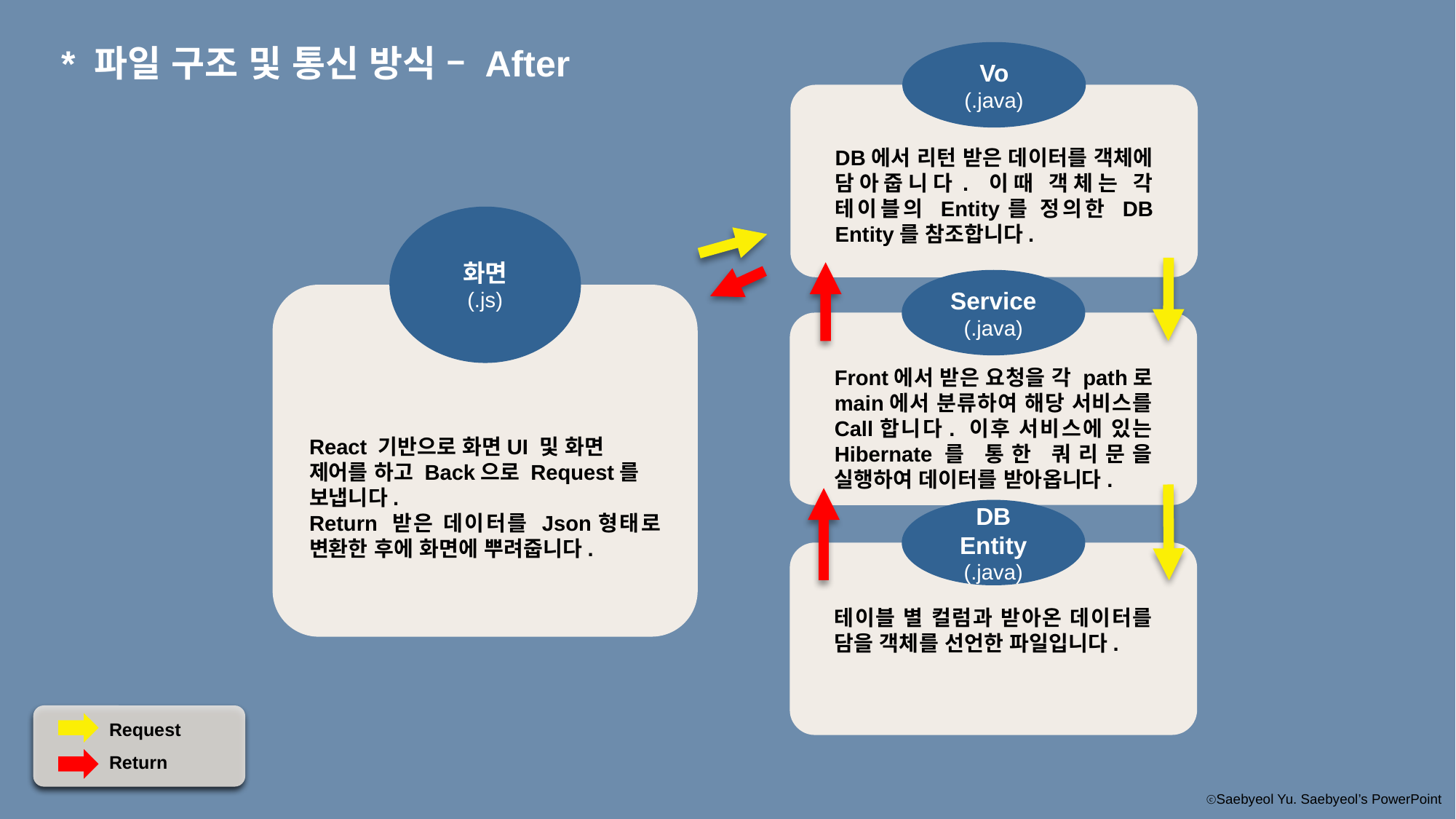

* 파일 구조 및 통신 방식 – After
Vo
(.java)

DB에서 리턴 받은 데이터를 객체에 담아줍니다. 이때 객체는 각 테이블의 Entity를 정의한 DB Entity를 참조합니다.
화면
(.js)

React 기반으로 화면UI 및 화면 제어를 하고 Back으로 Request를 보냅니다.
Return 받은 데이터를 Json형태로 변환한 후에 화면에 뿌려줍니다.
Service
(.java)

Front에서 받은 요청을 각 path로 main에서 분류하여 해당 서비스를 Call합니다. 이후 서비스에 있는 Hibernate를 통한 쿼리문을 실행하여 데이터를 받아옵니다.
DB Entity
(.java)

테이블 별 컬럼과 받아온 데이터를 담을 객체를 선언한 파일입니다.

Request
Return